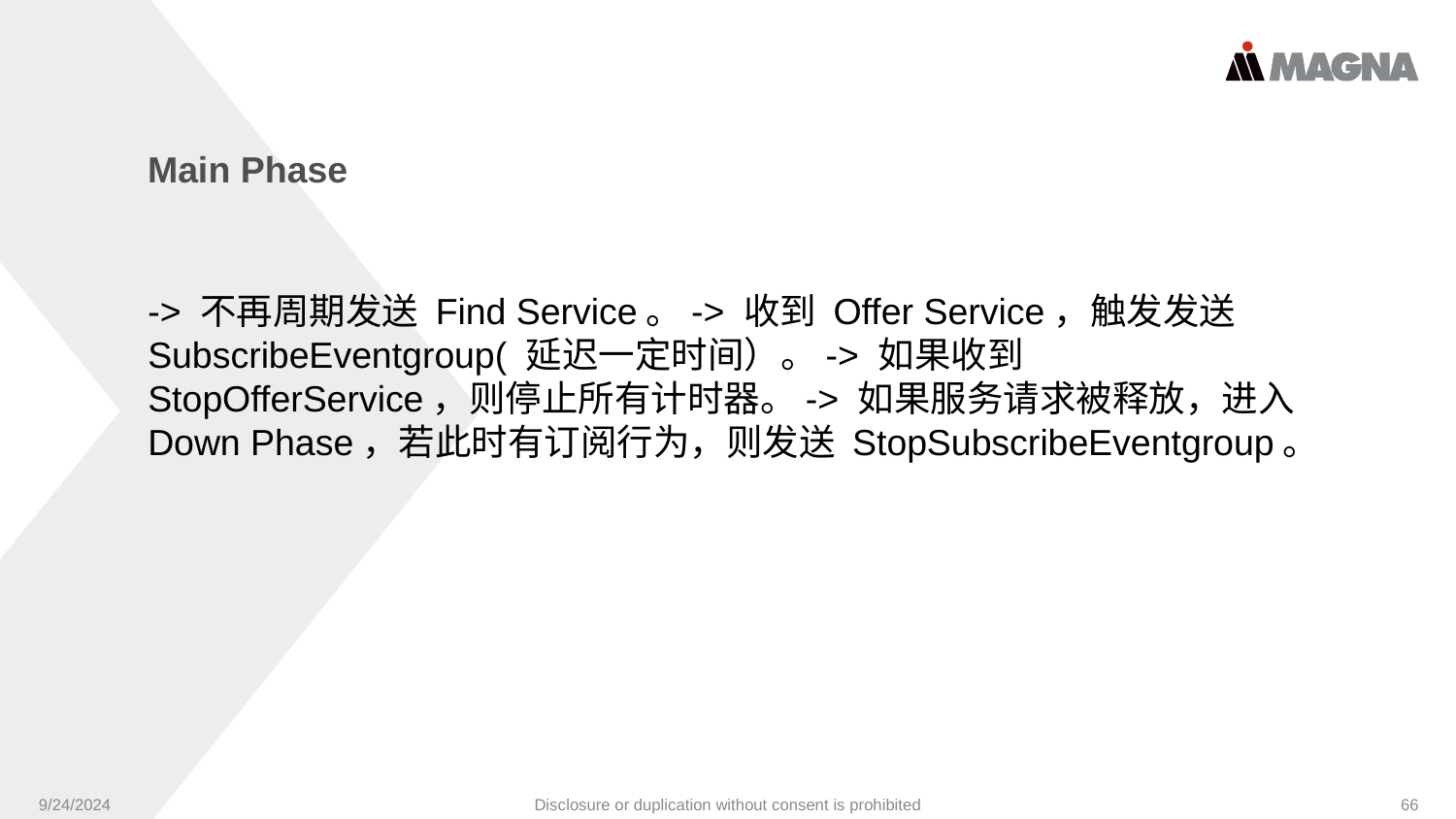

Main Phase
-> 不再周期发送 Find Service。-> 收到 Offer Service，触发发送 SubscribeEventgroup( 延迟一定时间）。-> 如果收到 StopOfferService，则停止所有计时器。-> 如果服务请求被释放，进入 Down Phase，若此时有订阅行为，则发送 StopSubscribeEventgroup。
9/24/2024
Disclosure or duplication without consent is prohibited
66